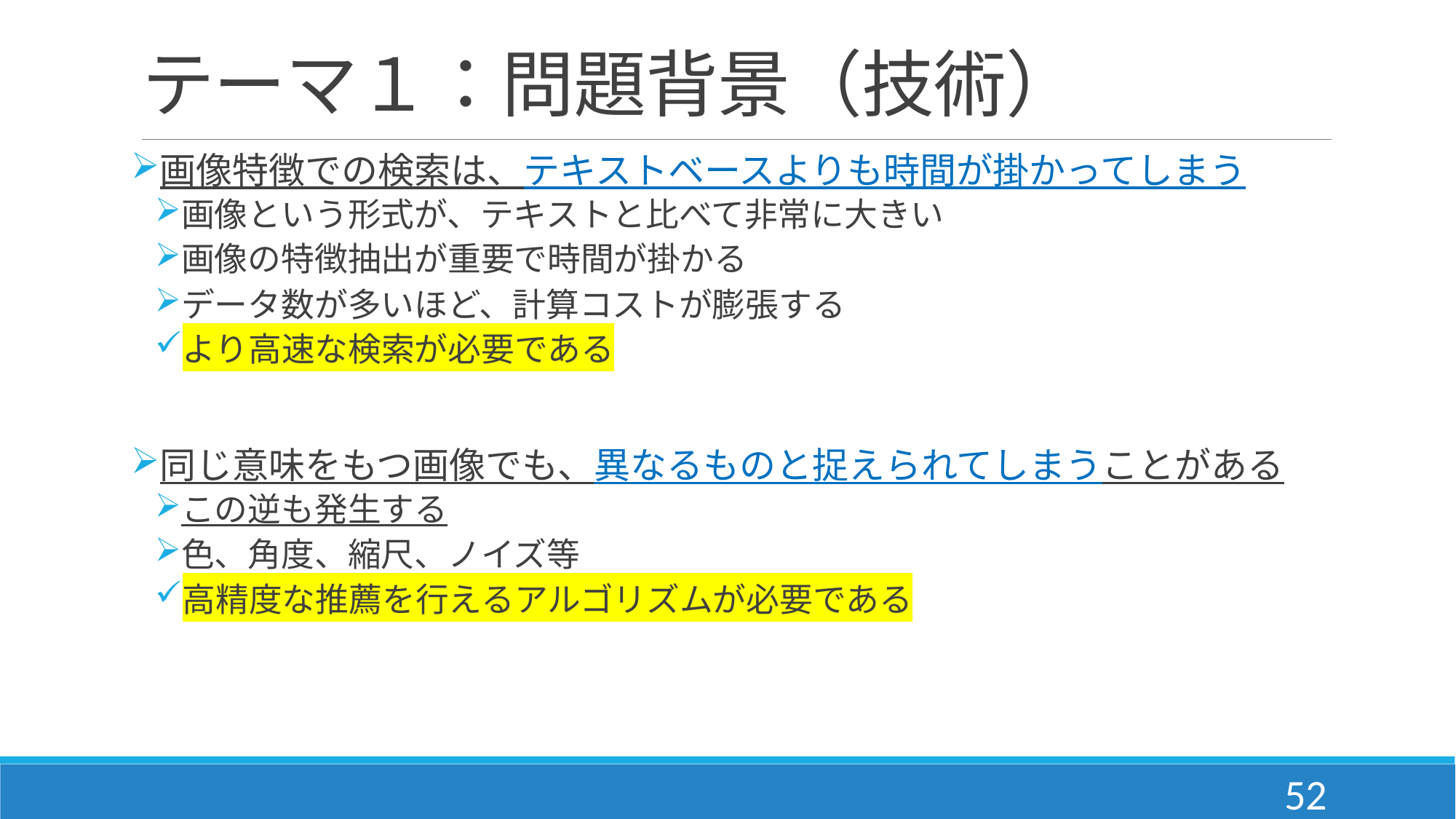

# テーマ１：問題背景（技術）
画像特徴での検索は、テキストベースよりも時間が掛かってしまう
画像という形式が、テキストと比べて非常に大きい
画像の特徴抽出が重要で時間が掛かる
データ数が多いほど、計算コストが膨張する
より高速な検索が必要である

同じ意味をもつ画像でも、異なるものと捉えられてしまうことがある
この逆も発生する
色、角度、縮尺、ノイズ等
高精度な推薦を行えるアルゴリズムが必要である
52